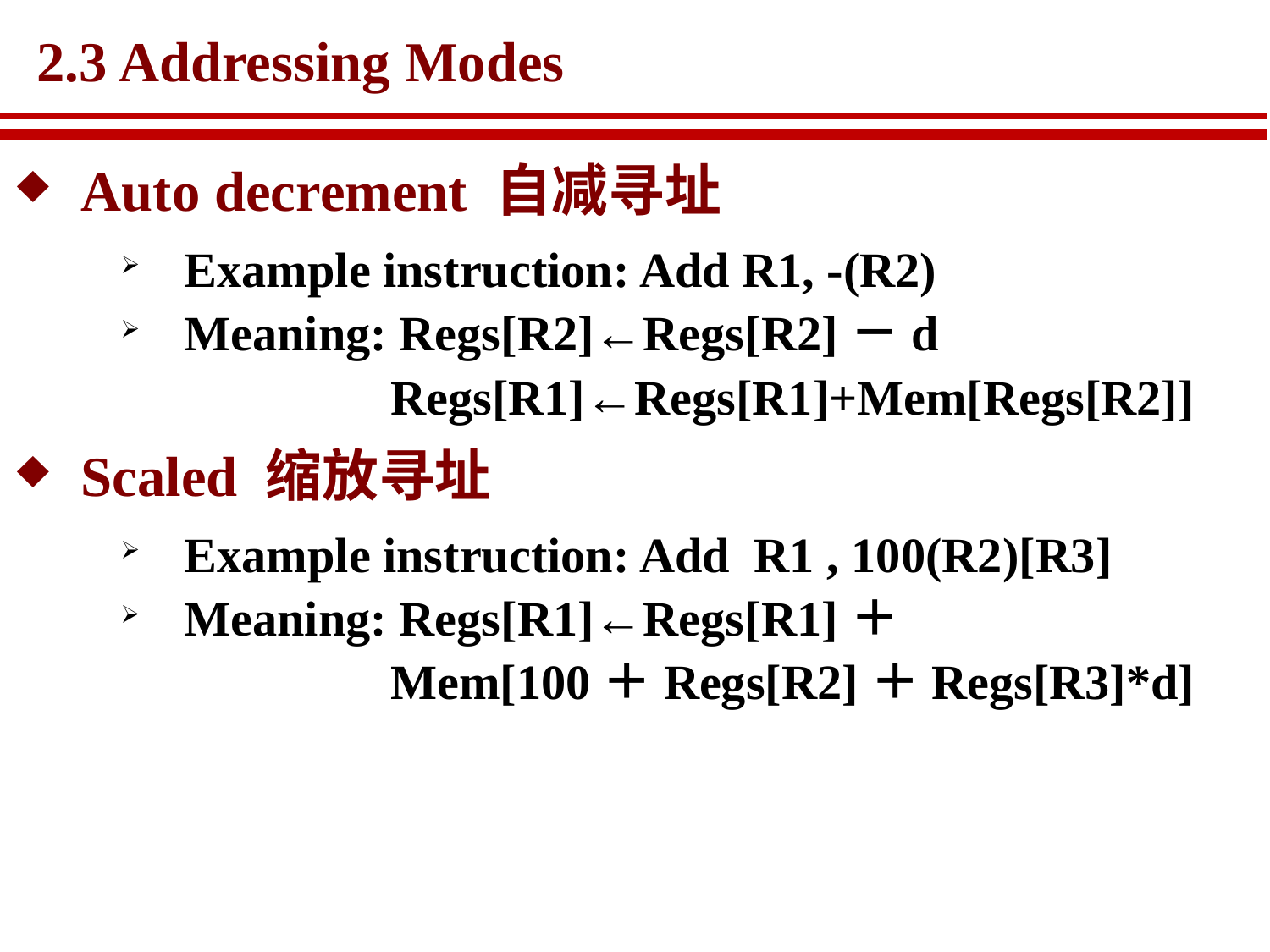

# 2.3 Addressing Modes
Auto decrement 自减寻址
Example instruction: Add R1, -(R2)
Meaning: Regs[R2]←Regs[R2]－d
                      Regs[R1]←Regs[R1]+Mem[Regs[R2]]
Scaled 缩放寻址
Example instruction: Add  R1 , 100(R2)[R3]
Meaning: Regs[R1]←Regs[R1]＋
                      Mem[100＋Regs[R2]＋Regs[R3]*d]